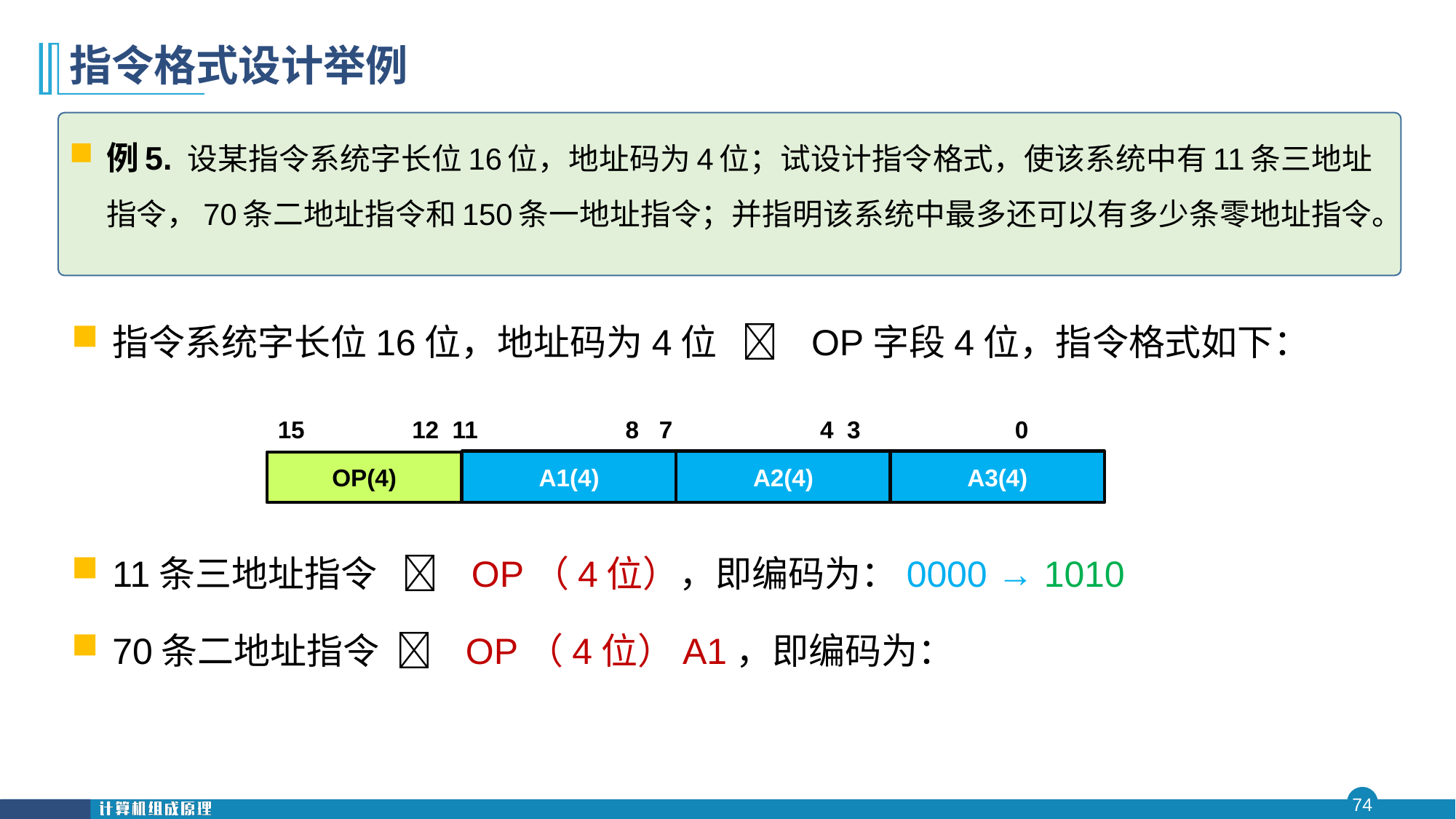

# 指令格式设计举例

例5. 设某指令系统字长位16位，地址码为4位；试设计指令格式，使该系统中有11条三地址指令，70条二地址指令和150条一地址指令；并指明该系统中最多还可以有多少条零地址指令。

指令系统字长位16位，地址码为4位   ⇒   OP字段4位，指令格式如下：

11条三地址指令   ⇒   OP（4位），即编码为：0000 → 1010
70条二地址指令  ⇒   OP（4位）A1，即编码为：
15                12  11                      8   7                      4  3                       0
A1(4)
A2(4)
A3(4)
OP(4)